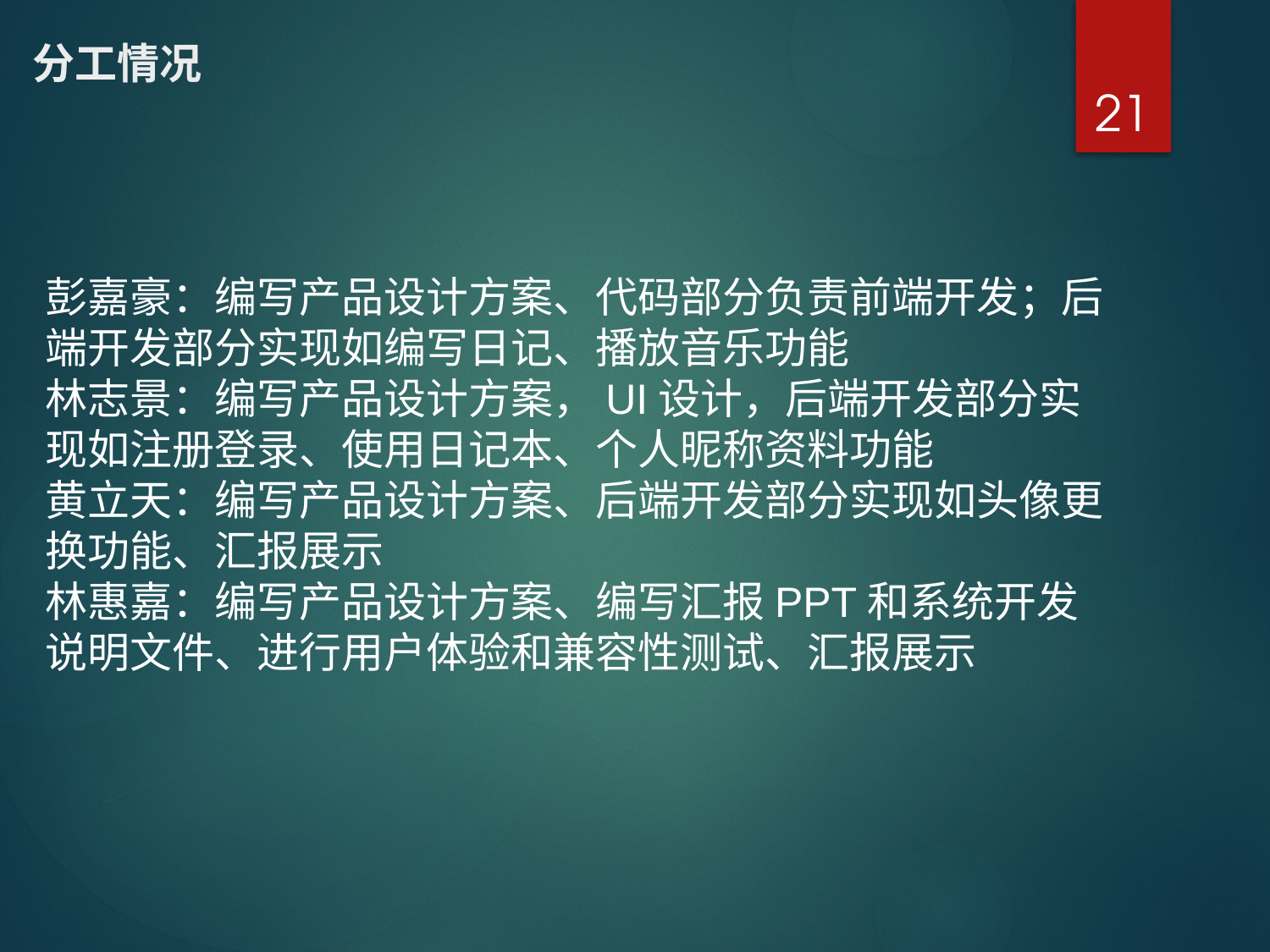

# 分工情况
21
彭嘉豪：编写产品设计方案、代码部分负责前端开发；后端开发部分实现如编写日记、播放音乐功能
林志景：编写产品设计方案，UI设计，后端开发部分实现如注册登录、使用日记本、个人昵称资料功能
黄立天：编写产品设计方案、后端开发部分实现如头像更换功能、汇报展示
林惠嘉：编写产品设计方案、编写汇报PPT和系统开发说明文件、进行用户体验和兼容性测试、汇报展示